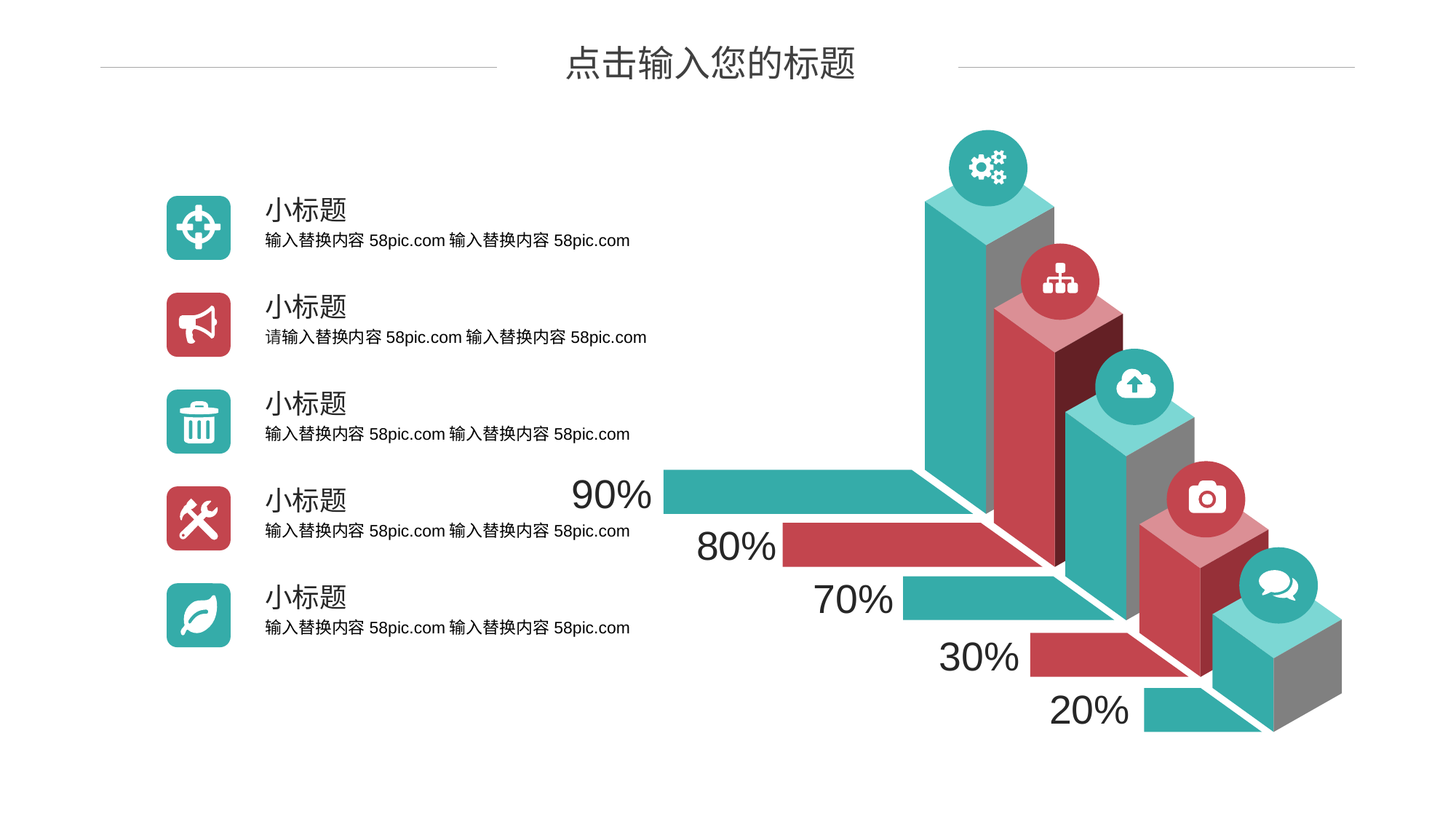

点击输入您的标题

90%

80%

70%

30%

20%

小标题
输入替换内容58pic.com输入替换内容58pic.com

小标题
请输入替换内容58pic.com输入替换内容58pic.com

小标题
输入替换内容58pic.com输入替换内容58pic.com

小标题
输入替换内容58pic.com输入替换内容58pic.com

小标题
输入替换内容58pic.com输入替换内容58pic.com